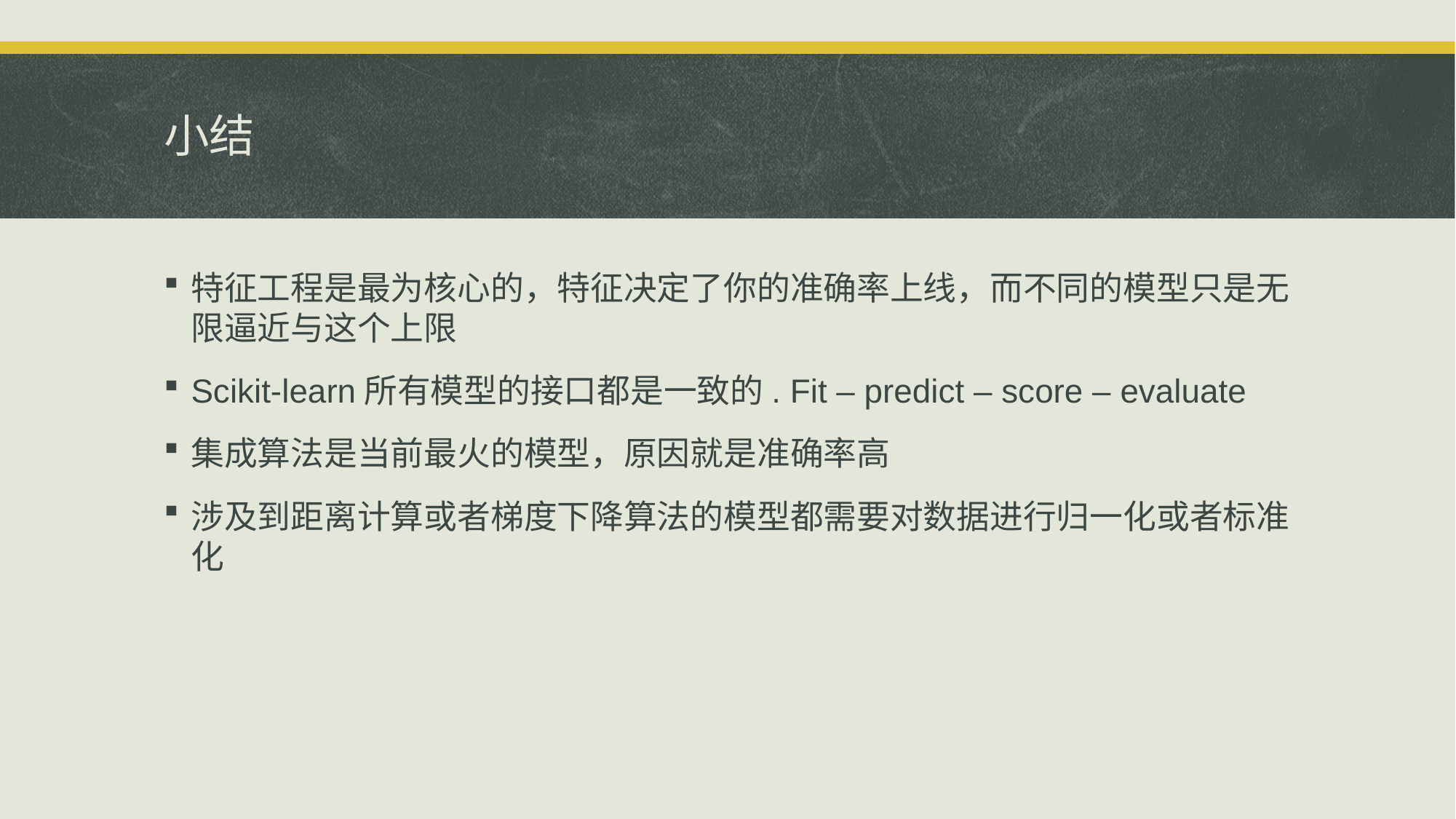

# 小结
特征工程是最为核心的，特征决定了你的准确率上线，而不同的模型只是无限逼近与这个上限
Scikit-learn所有模型的接口都是一致的. Fit – predict – score – evaluate
集成算法是当前最火的模型，原因就是准确率高
涉及到距离计算或者梯度下降算法的模型都需要对数据进行归一化或者标准化